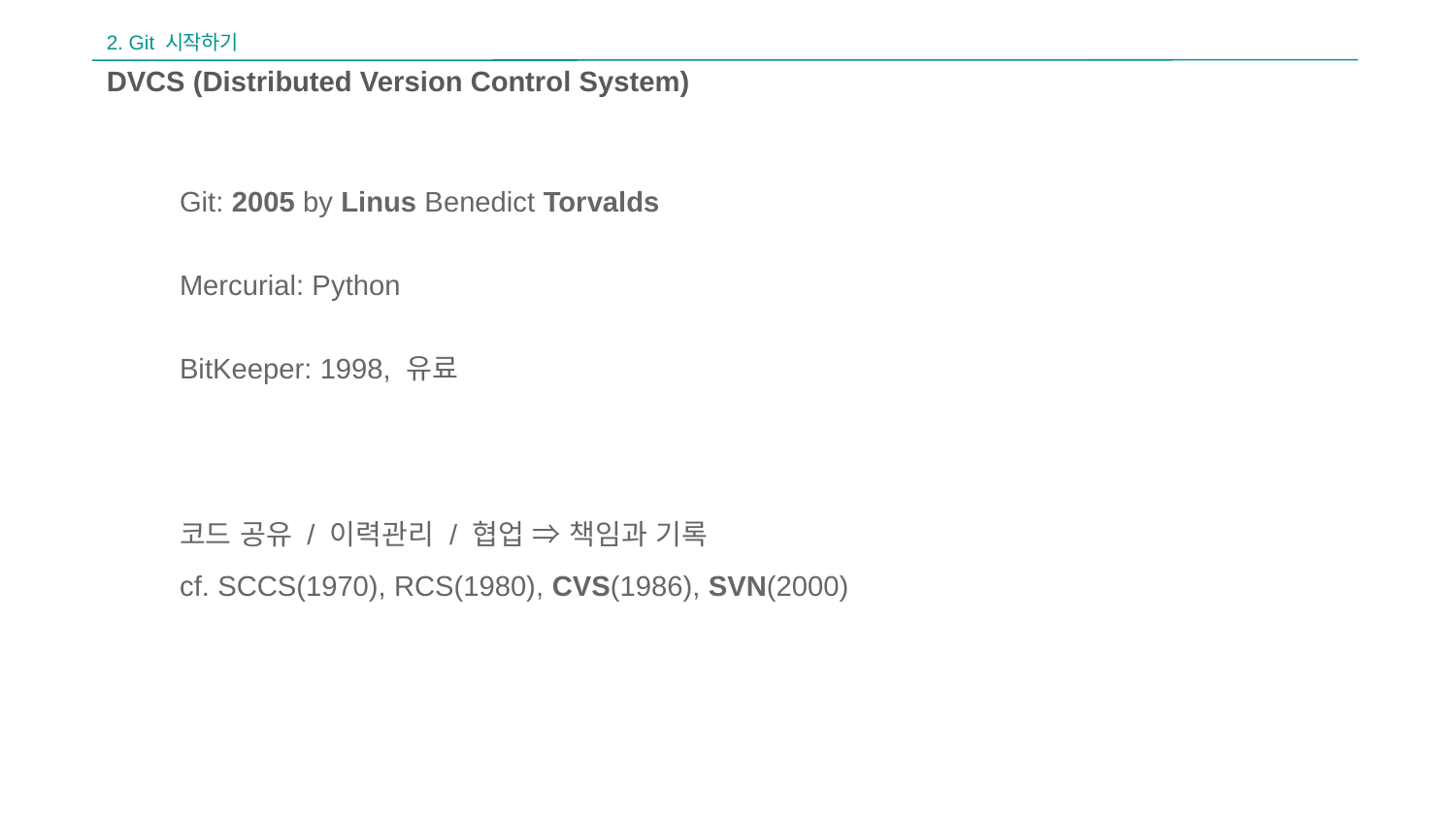

2. Git 시작하기
DVCS (Distributed Version Control System)

Git: 2005 by Linus Benedict Torvalds
Mercurial: Python
BitKeeper: 1998, 유료

코드 공유 / 이력관리 / 협업 ⇒ 책임과 기록
cf. SCCS(1970), RCS(1980), CVS(1986), SVN(2000)